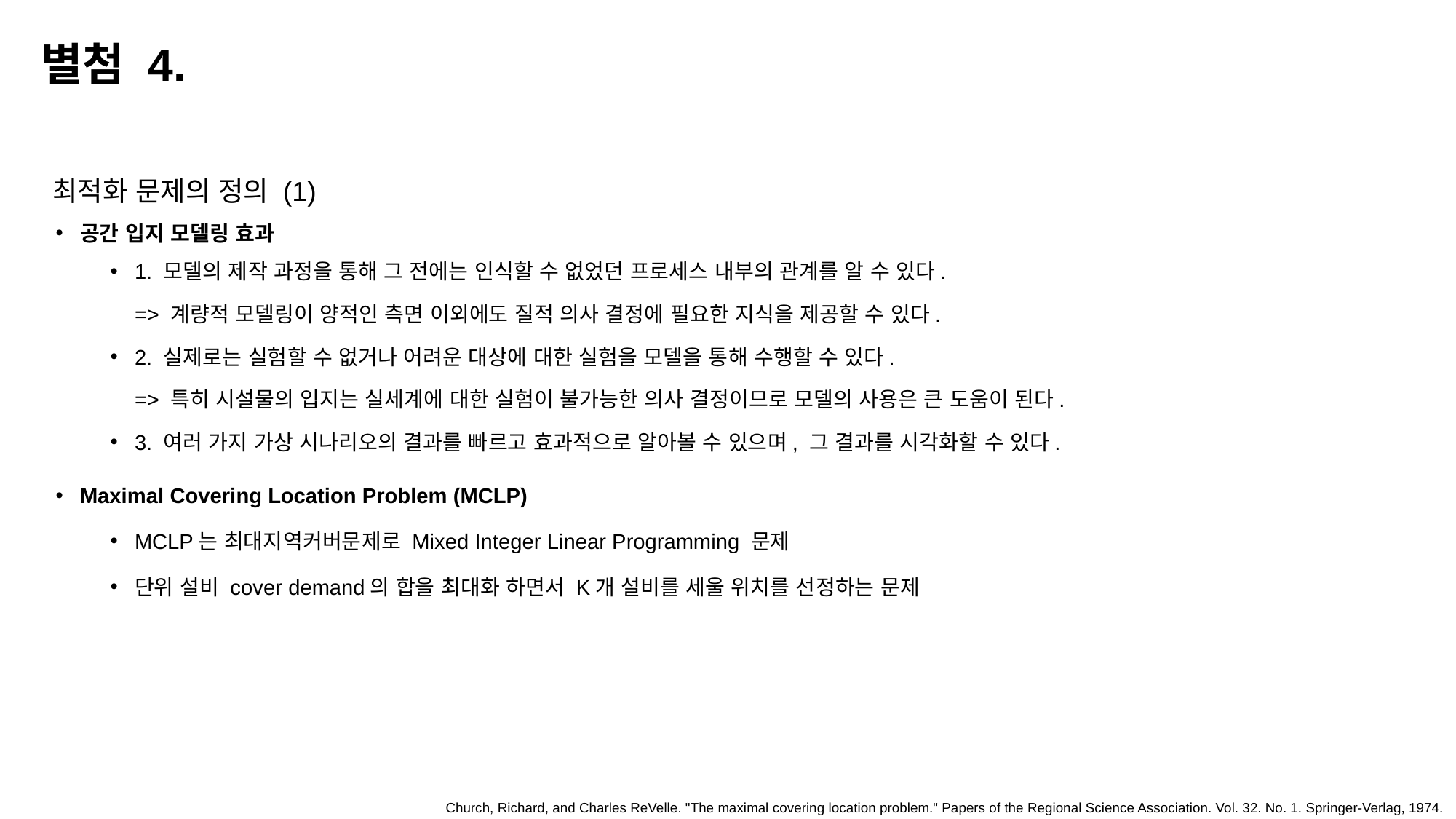

별첨 4.
최적화 문제의 정의 (1)
공간 입지 모델링 효과
1. 모델의 제작 과정을 통해 그 전에는 인식할 수 없었던 프로세스 내부의 관계를 알 수 있다.
=> 계량적 모델링이 양적인 측면 이외에도 질적 의사 결정에 필요한 지식을 제공할 수 있다.
2. 실제로는 실험할 수 없거나 어려운 대상에 대한 실험을 모델을 통해 수행할 수 있다.
=> 특히 시설물의 입지는 실세계에 대한 실험이 불가능한 의사 결정이므로 모델의 사용은 큰 도움이 된다.
3. 여러 가지 가상 시나리오의 결과를 빠르고 효과적으로 알아볼 수 있으며, 그 결과를 시각화할 수 있다.
Maximal Covering Location Problem (MCLP)
MCLP는 최대지역커버문제로 Mixed Integer Linear Programming 문제
단위 설비 cover demand의 합을 최대화 하면서 K개 설비를 세울 위치를 선정하는 문제
Church, Richard, and Charles ReVelle. "The maximal covering location problem." Papers of the Regional Science Association. Vol. 32. No. 1. Springer-Verlag, 1974.